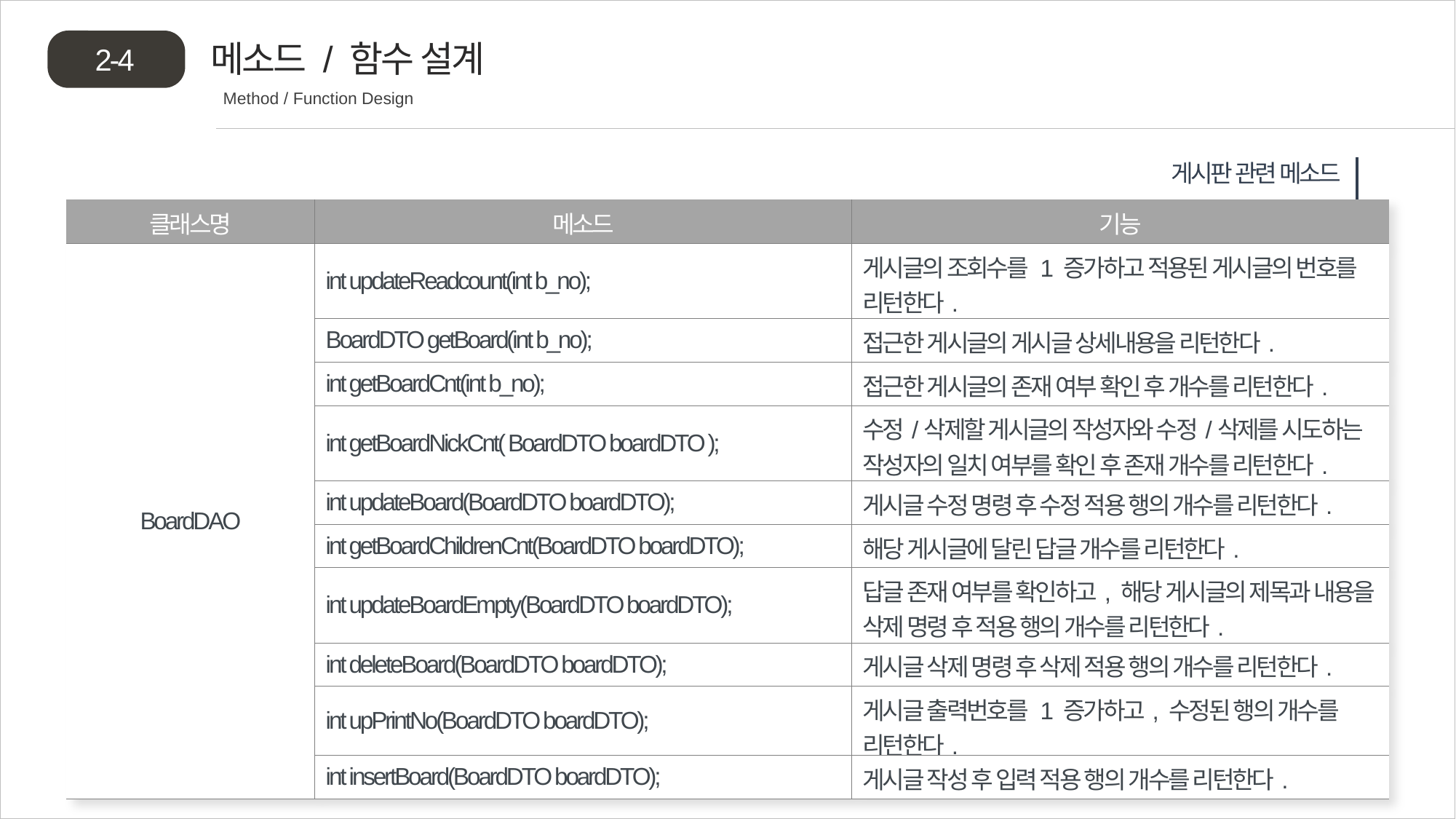

메소드 / 함수 설계
2-4
Method / Function Design
게시판 관련 메소드
| 클래스명 | 메소드 | 기능 |
| --- | --- | --- |
| BoardDAO | int updateReadcount(int b\_no); | 게시글의 조회수를 1 증가하고 적용된 게시글의 번호를 리턴한다. |
|  | BoardDTO getBoard(int b\_no); | 접근한 게시글의 게시글 상세내용을 리턴한다. |
|  | int getBoardCnt(int b\_no); | 접근한 게시글의 존재 여부 확인 후 개수를 리턴한다. |
|  | int getBoardNickCnt( BoardDTO boardDTO ); | 수정/삭제할 게시글의 작성자와 수정/삭제를 시도하는 작성자의 일치 여부를 확인 후 존재 개수를 리턴한다. |
|  | int updateBoard(BoardDTO boardDTO); | 게시글 수정 명령 후 수정 적용 행의 개수를 리턴한다. |
|  | int getBoardChildrenCnt(BoardDTO boardDTO); | 해당 게시글에 달린 답글 개수를 리턴한다. |
|  | int updateBoardEmpty(BoardDTO boardDTO); | 답글 존재 여부를 확인하고, 해당 게시글의 제목과 내용을 삭제 명령 후 적용 행의 개수를 리턴한다. |
|  | int deleteBoard(BoardDTO boardDTO); | 게시글 삭제 명령 후 삭제 적용 행의 개수를 리턴한다. |
|  | int upPrintNo(BoardDTO boardDTO); | 게시글 출력번호를 1 증가하고, 수정된 행의 개수를 리턴한다. |
|  | int insertBoard(BoardDTO boardDTO); | 게시글 작성 후 입력 적용 행의 개수를 리턴한다. |